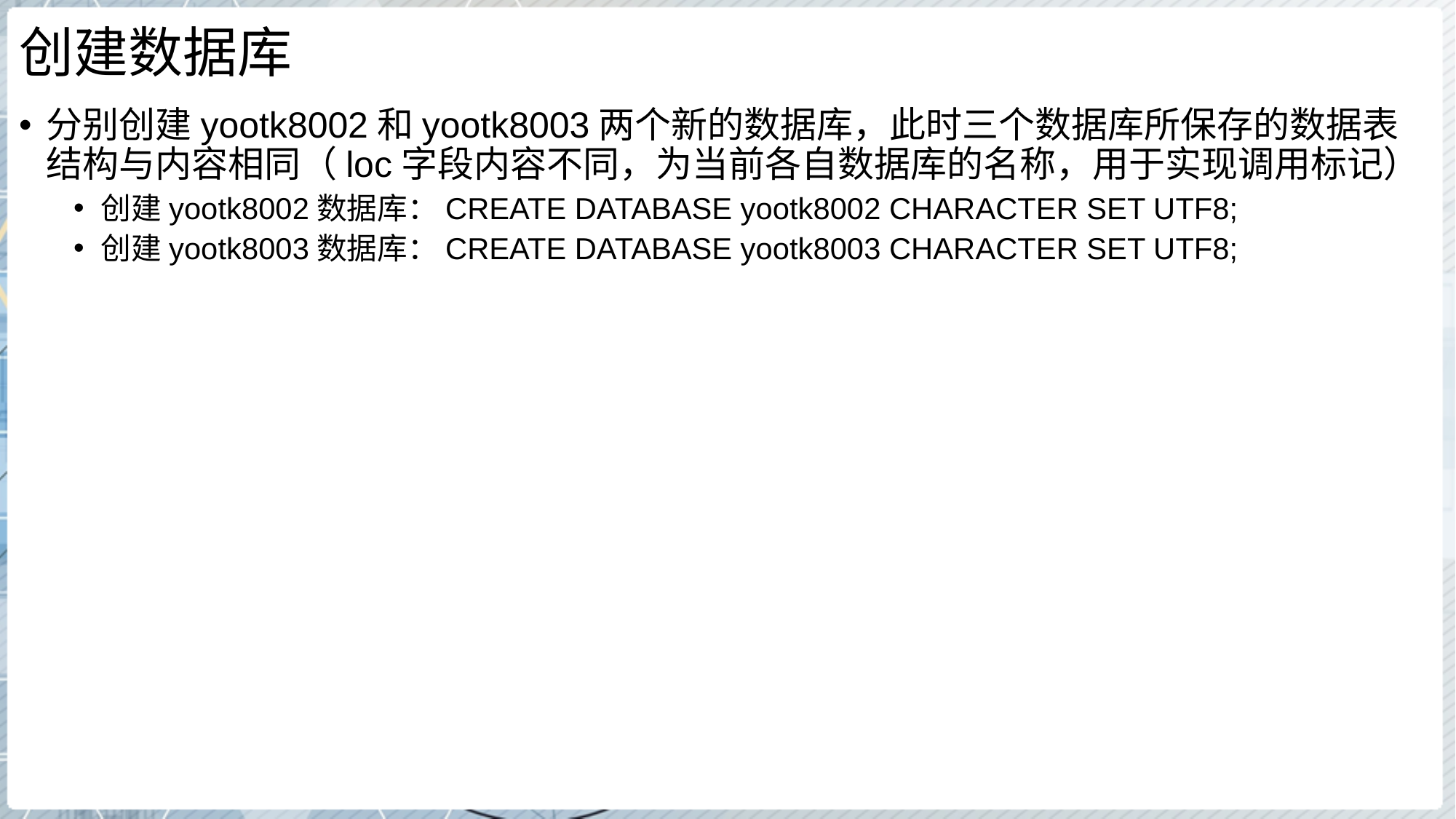

# 创建数据库
分别创建yootk8002和yootk8003两个新的数据库，此时三个数据库所保存的数据表结构与内容相同（loc字段内容不同，为当前各自数据库的名称，用于实现调用标记）
创建yootk8002数据库：CREATE DATABASE yootk8002 CHARACTER SET UTF8;
创建yootk8003数据库：CREATE DATABASE yootk8003 CHARACTER SET UTF8;